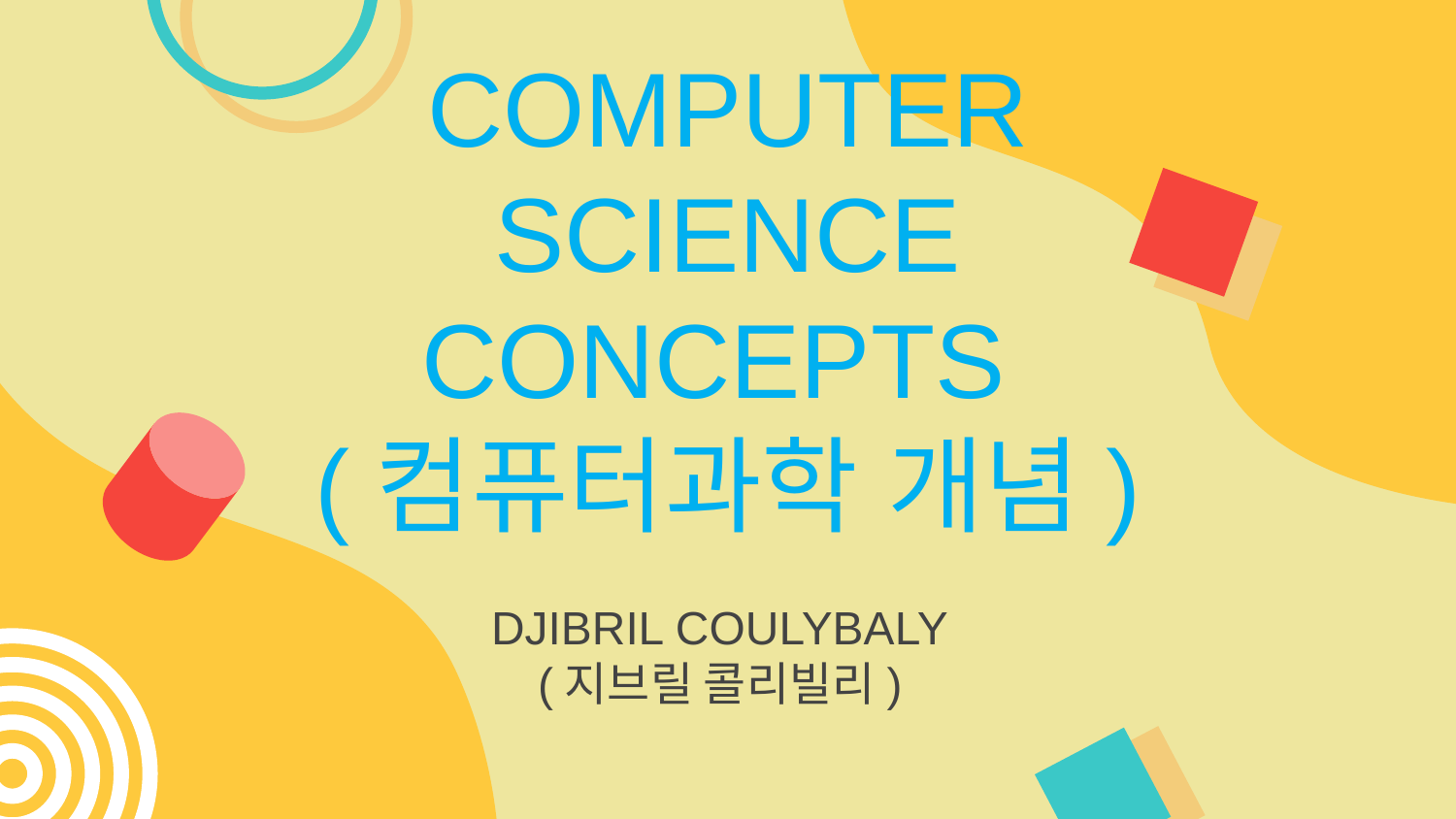

# COMPUTER SCIENCE CONCEPTS (컴퓨터과학 개념)
DJIBRIL COULYBALY
(지브릴 콜리빌리)